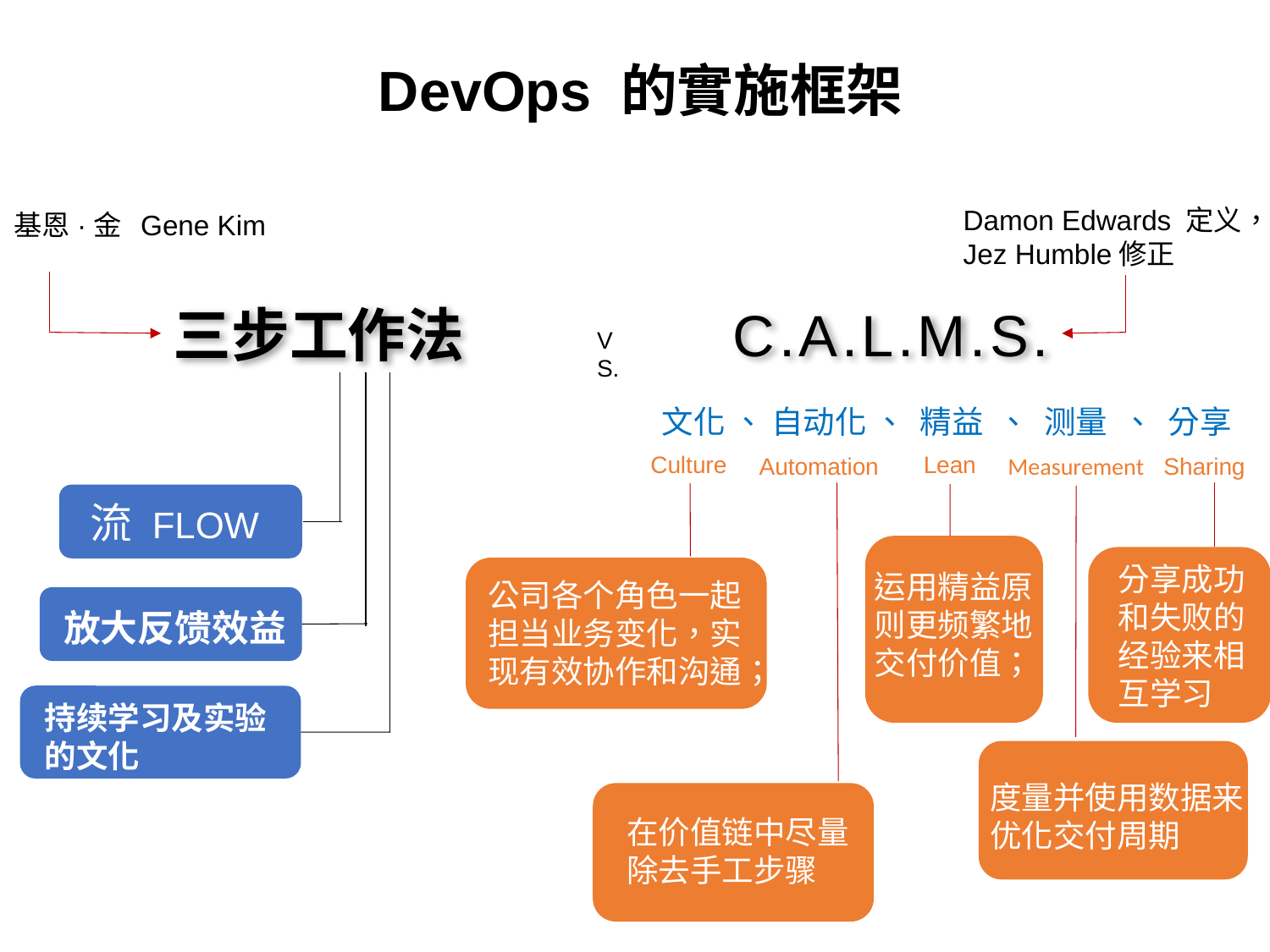

DevOps 的實施框架
Damon Edwards 定义，
Jez Humble修正
基恩·金  Gene Kim
三步工作法
C.A.L.M.S.
VS.
文化 、 自动化 、  精益  、  测量  、  分享
Lean
Culture
Automation
Measurement
Sharing

流 FLOW

分享成功
和失败的
经验来相
互学习

运用精益原
则更频繁地
交付价值；
公司各个角色一起
担当业务变化，实
现有效协作和沟通；

放大反馈效益

持续学习及实验的文化

度量并使用数据来
优化交付周期

在价值链中尽量
除去手工步骤